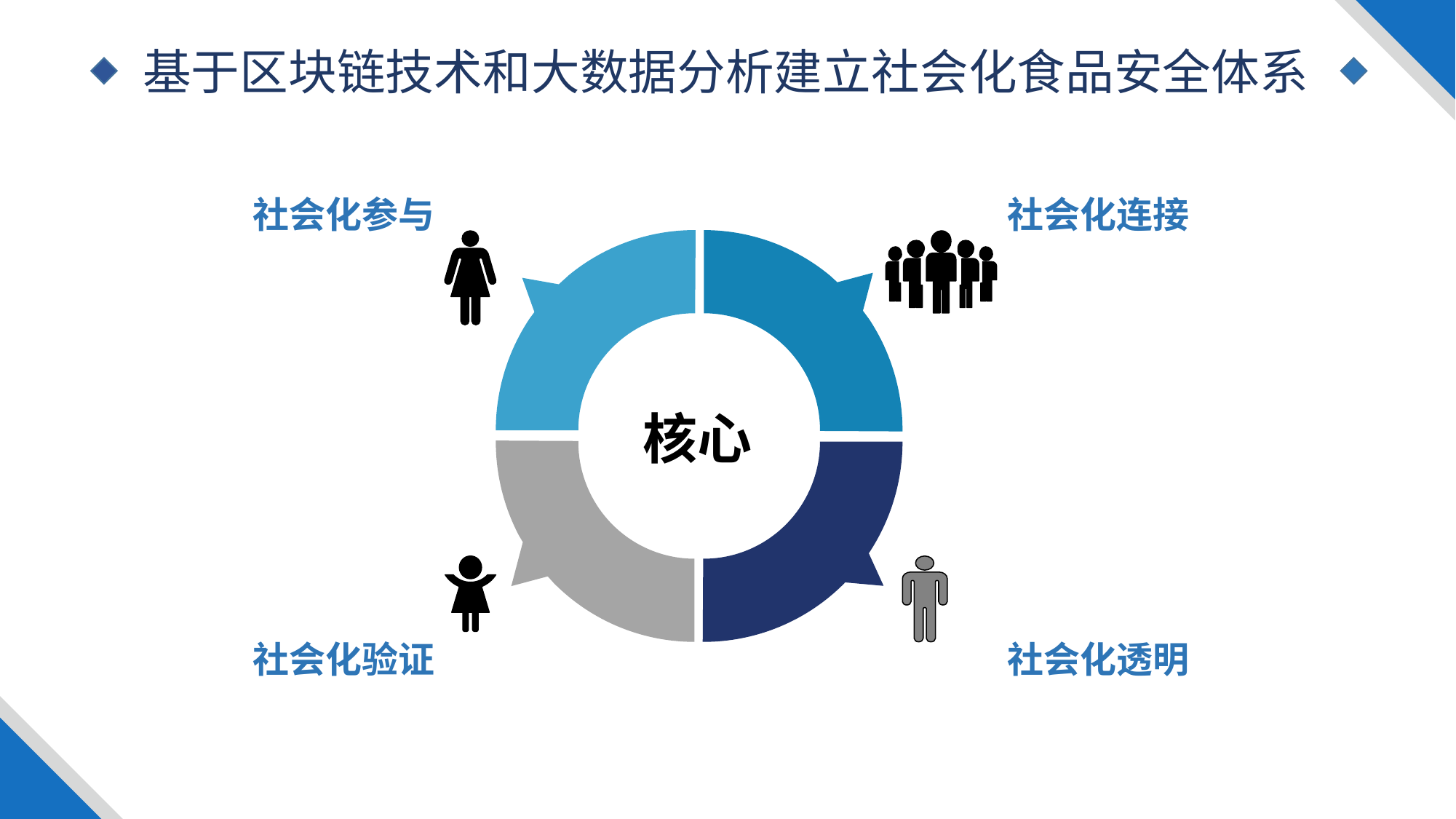

基于区块链技术和大数据分析建立社会化食品安全体系

社会化参与
社会化连接

核心

社会化验证
社会化透明